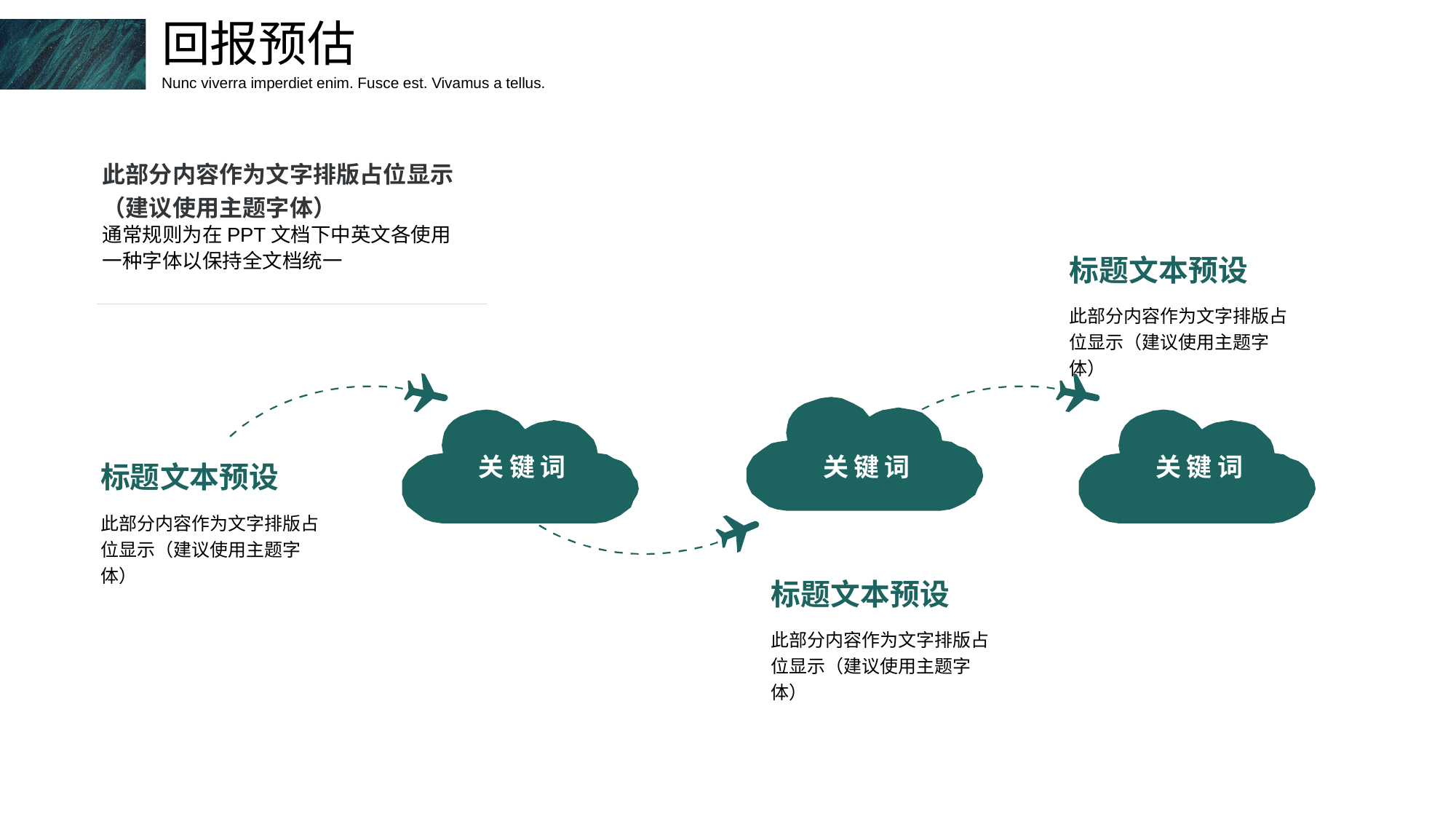

回报预估

Nunc viverra imperdiet enim. Fusce est. Vivamus a tellus.
此部分内容作为文字排版占位显示
（建议使用主题字体）
通常规则为在PPT文档下中英文各使用一种字体以保持全文档统一
标题文本预设
此部分内容作为文字排版占位显示（建议使用主题字体）

关键词
关键词
关键词
标题文本预设
此部分内容作为文字排版占位显示（建议使用主题字体）

标题文本预设
此部分内容作为文字排版占位显示（建议使用主题字体）